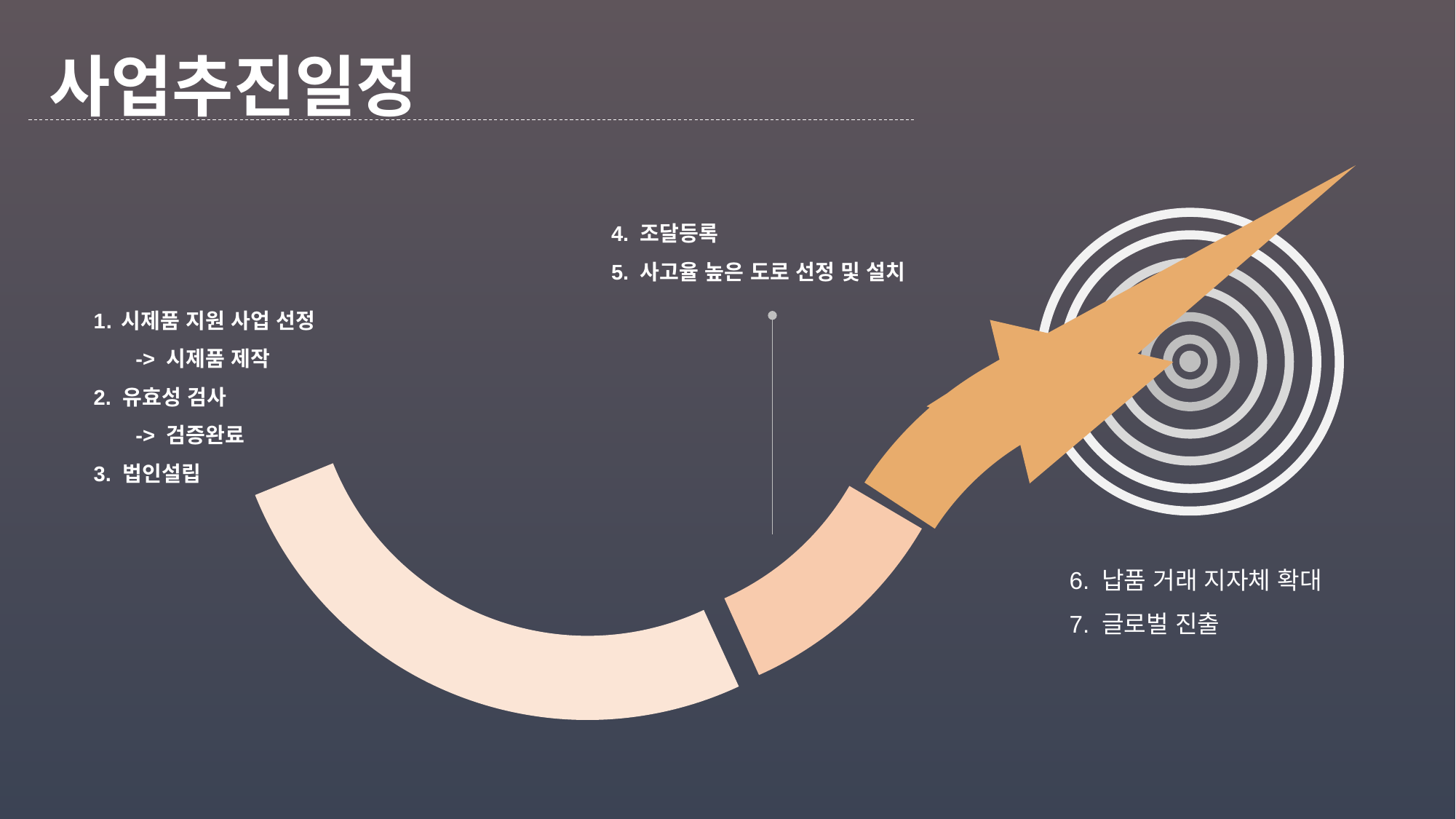

사업추진일정

4. 조달등록
5. 사고율 높은 도로 선정 및 설치

시제품 지원 사업 선정
       -> 시제품 제작
2. 유효성 검사
       -> 검증완료
3. 법인설립

6. 납품 거래 지자체 확대
7. 글로벌 진출